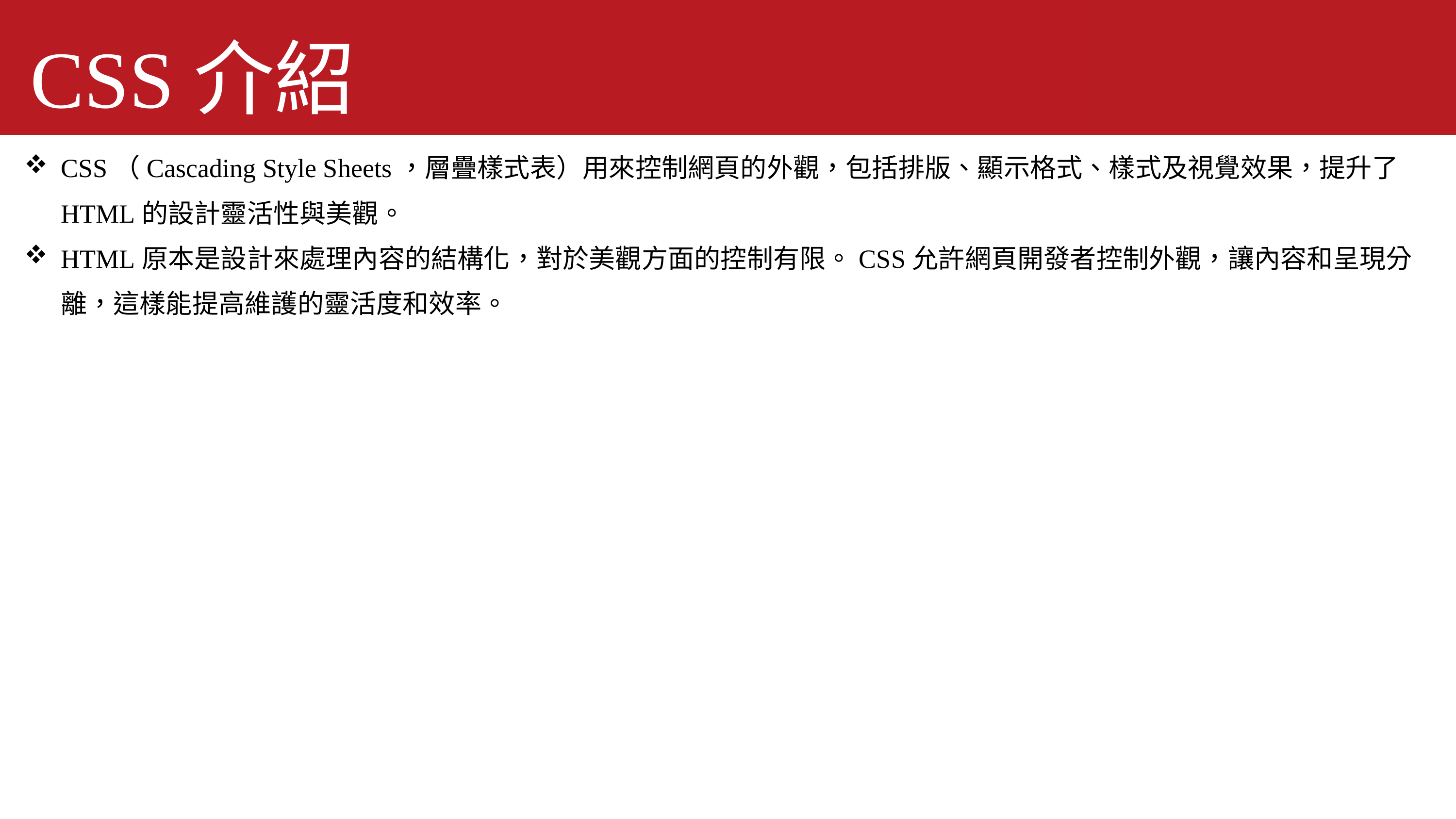

CSS介紹
CSS（Cascading Style Sheets，層疊樣式表）用來控制網頁的外觀，包括排版、顯示格式、樣式及視覺效果，提升了HTML的設計靈活性與美觀。
HTML原本是設計來處理內容的結構化，對於美觀方面的控制有限。CSS允許網頁開發者控制外觀，讓內容和呈現分離，這樣能提高維護的靈活度和效率。